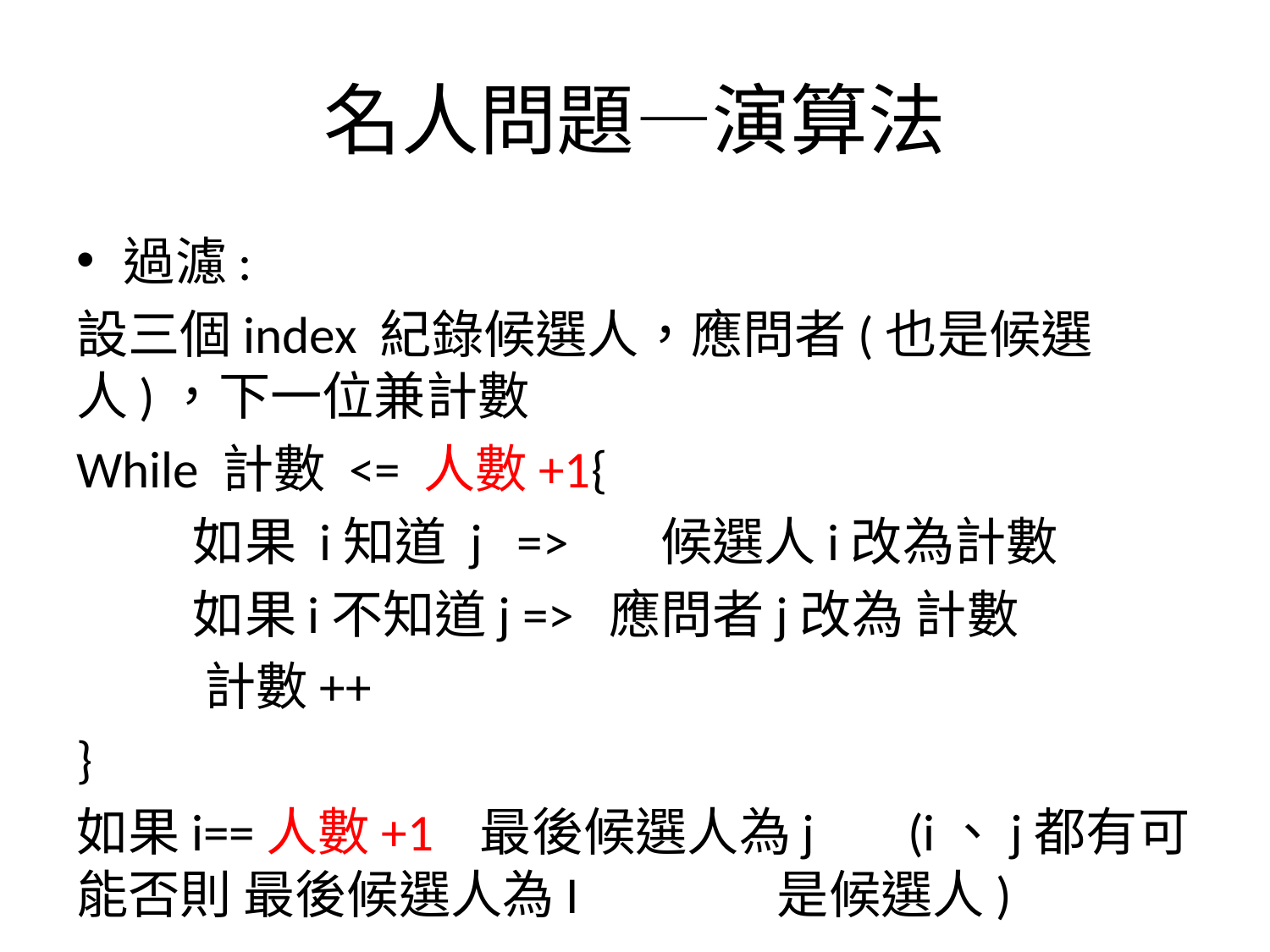

# 名人問題—演算法
過濾:
設三個index 紀錄候選人，應問者(也是候選人)，下一位兼計數
While 計數 <= 人數+1{
	如果 i知道 j   =>	候選人i改為計數
	如果i不知道j =>  應問者j改為 計數
          計數++
}
如果i==人數+1   最後候選人為j        (i、j都有可能否則 最後候選人為I			是候選人)